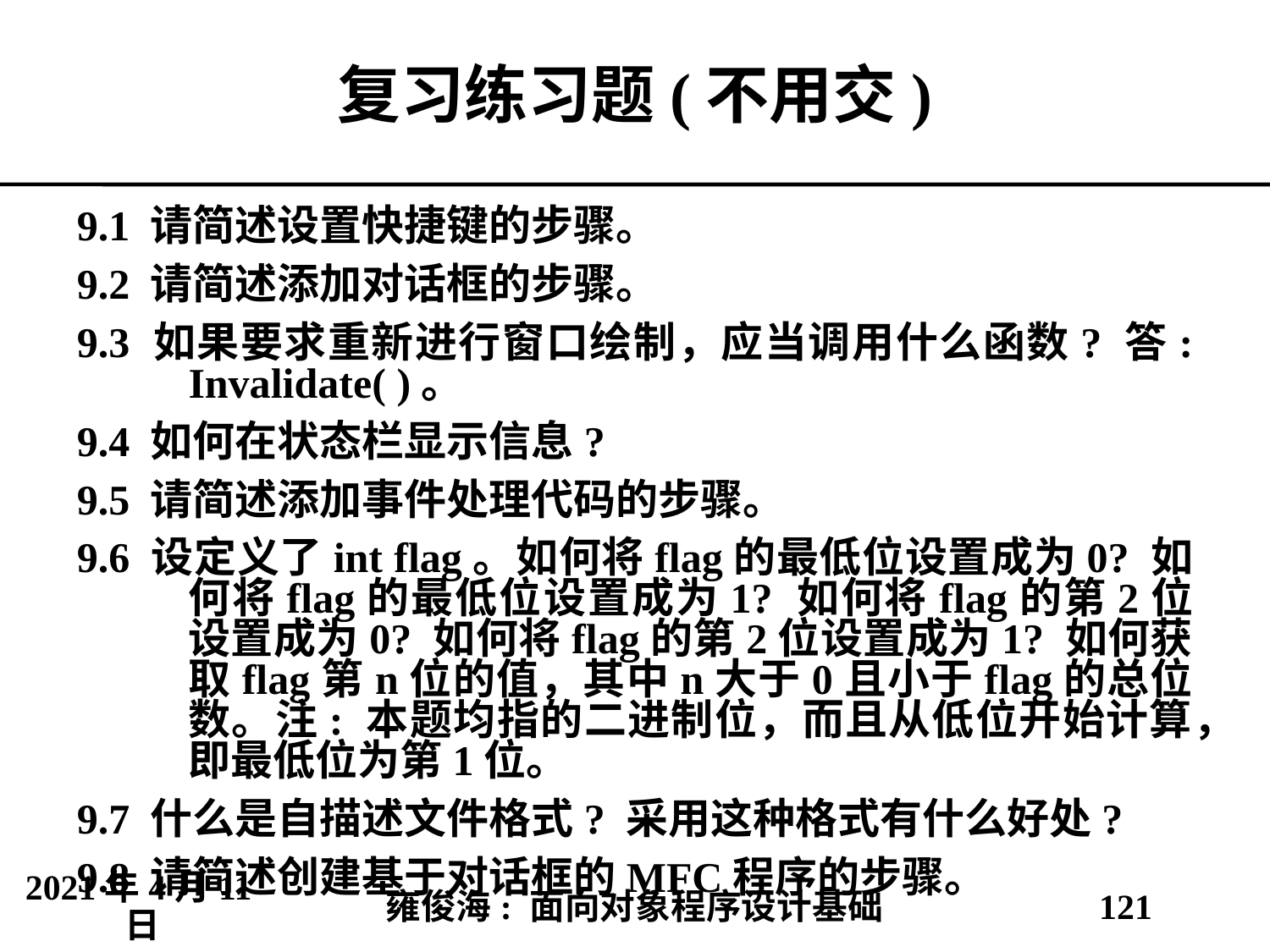

# 复习练习题(不用交)

9.1 请简述设置快捷键的步骤。
9.2 请简述添加对话框的步骤。
9.3 如果要求重新进行窗口绘制，应当调用什么函数? 答: Invalidate( )。
9.4 如何在状态栏显示信息?
9.5 请简述添加事件处理代码的步骤。
9.6 设定义了int flag。如何将flag的最低位设置成为0? 如何将flag的最低位设置成为1? 如何将flag的第2位设置成为0? 如何将flag的第2位设置成为1? 如何获取flag第n位的值，其中n大于0且小于flag的总位数。注: 本题均指的二进制位，而且从低位开始计算，即最低位为第1位。
9.7 什么是自描述文件格式? 采用这种格式有什么好处?
9.8 请简述创建基于对话框的MFC程序的步骤。
2021年4月11日
雍俊海: 面向对象程序设计基础
121